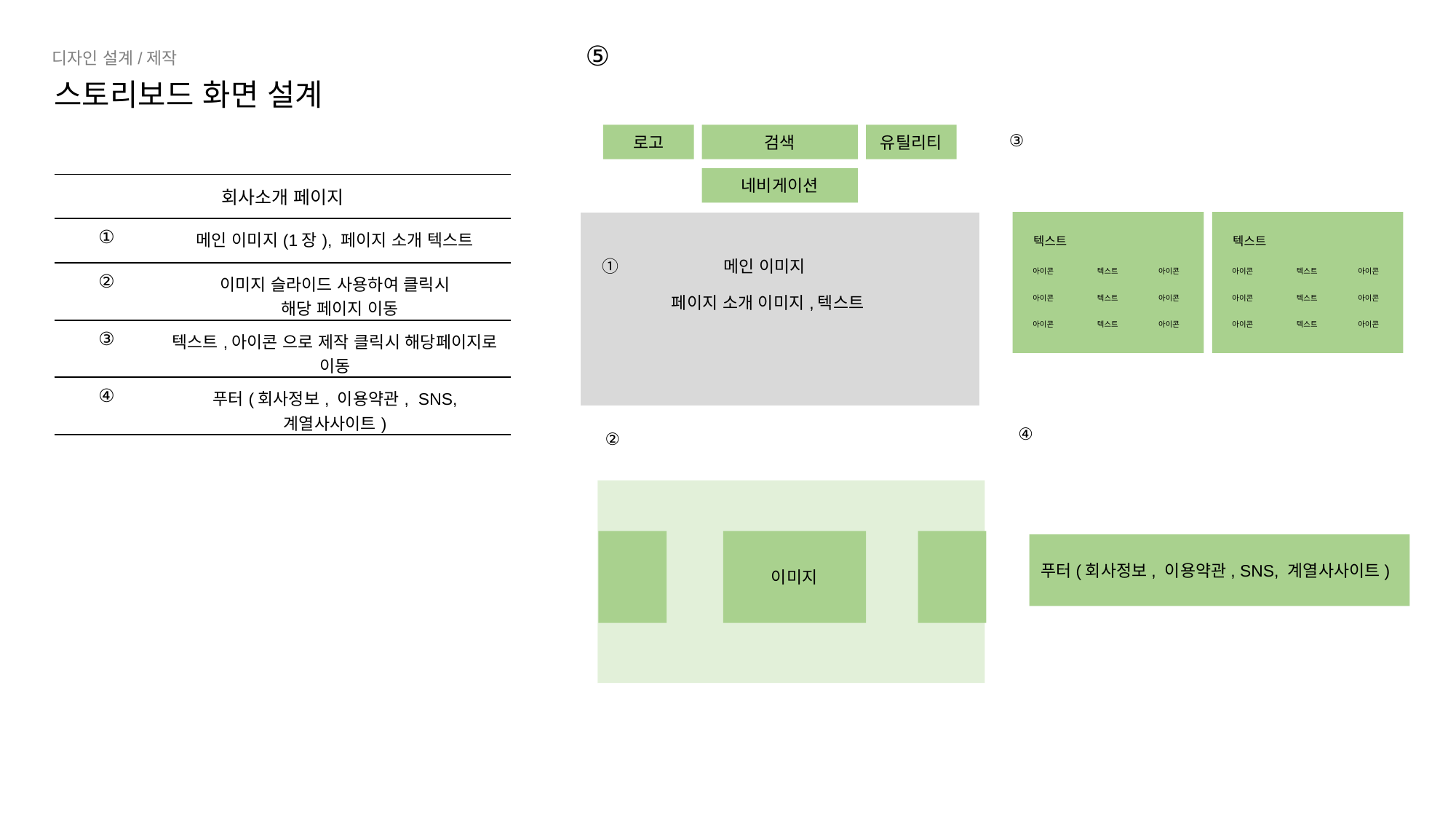

⑤
디자인 설계/제작
스토리보드 화면 설계
| ㅍㅍ |
| --- |
| ① 메인 이미지 페이지 소개 이미지,텍스트 |
| ② |
③
로고
검색
유틸리티
네비게이션
| 회사소개 페이지 |  |
| --- | --- |
| ① | 메인 이미지(1장), 페이지 소개 텍스트 |
| ② | 이미지 슬라이드 사용하여 클릭시 해당 페이지 이동 |
| ③ | 텍스트,아이콘 으로 제작 클릭시 해당페이지로 이동 |
| ④ | 푸터(회사정보, 이용약관, SNS, 계열사사이트) |

텍스트
텍스트
아이콘
텍스트
아이콘
아이콘
텍스트
아이콘
아이콘
텍스트
아이콘
아이콘
텍스트
아이콘
아이콘
텍스트
아이콘
아이콘
텍스트
아이콘
④

이미지

푸터(회사정보, 이용약관, SNS, 계열사사이트)